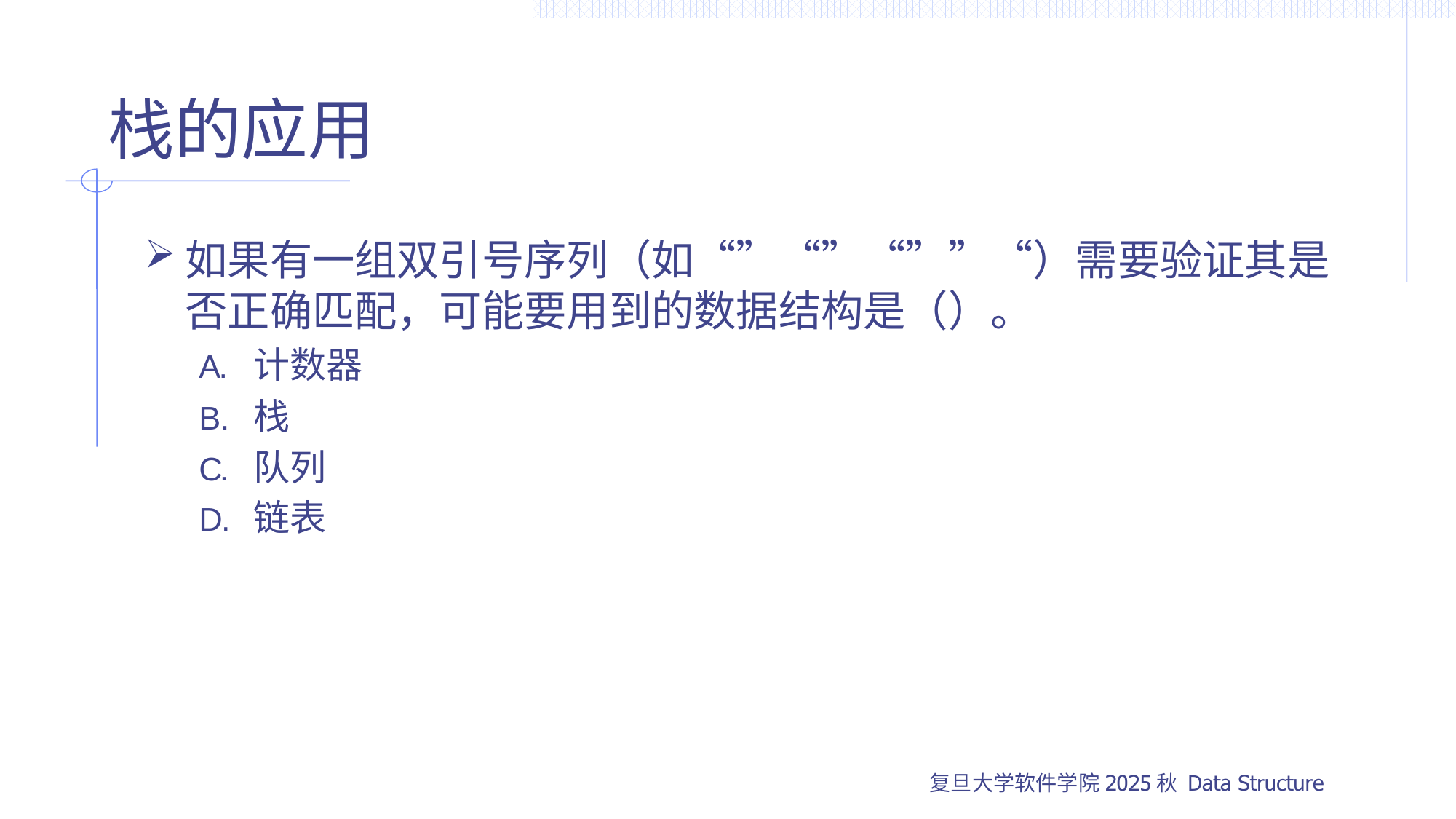

# 栈的应用
如果有一组双引号序列（如“”“”“””“）需要验证其是否正确匹配，可能要用到的数据结构是（）。
计数器
栈
队列
链表